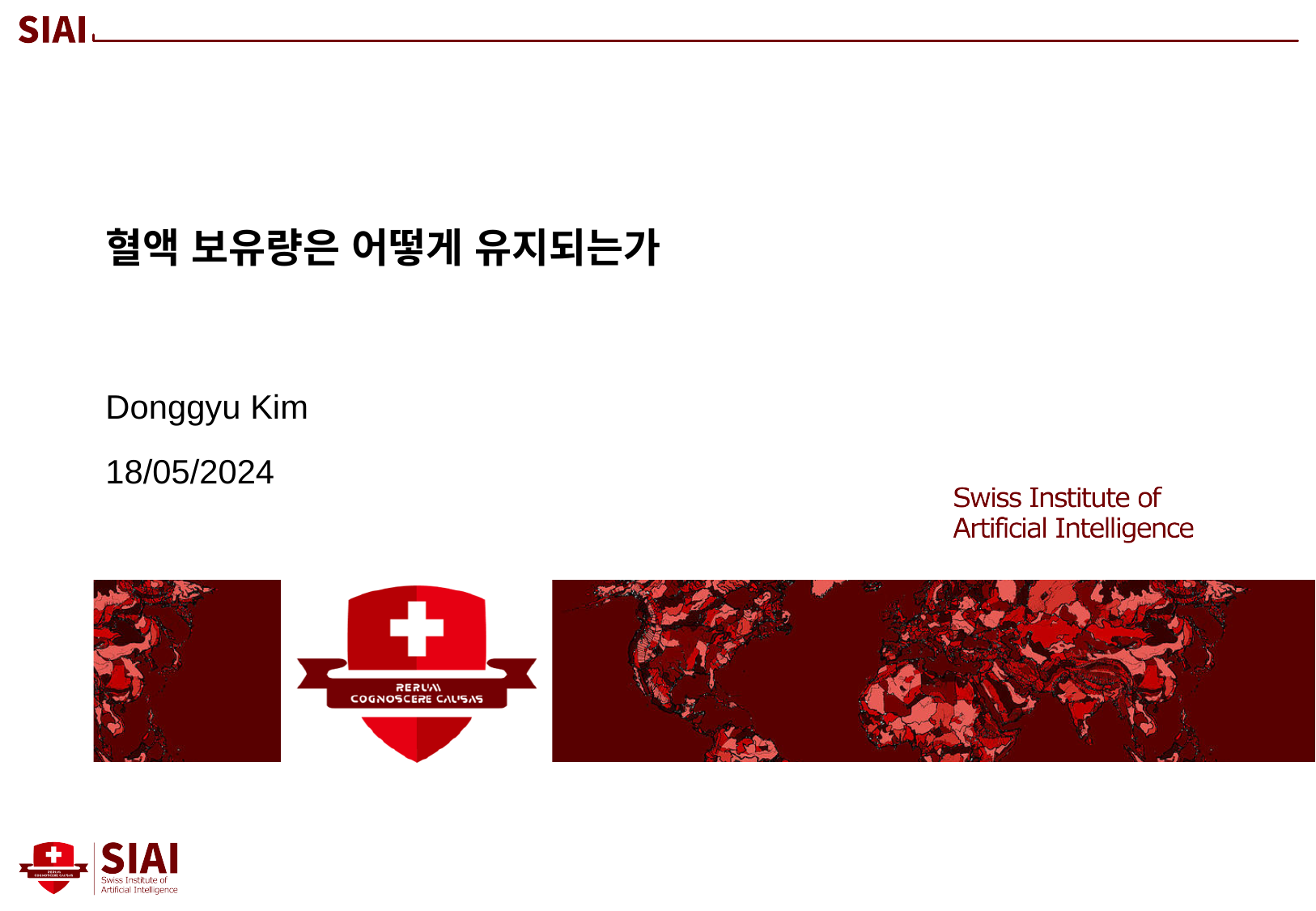

혈액 보유량은 어떻게 유지되는가
Donggyu Kim
18/05/2024